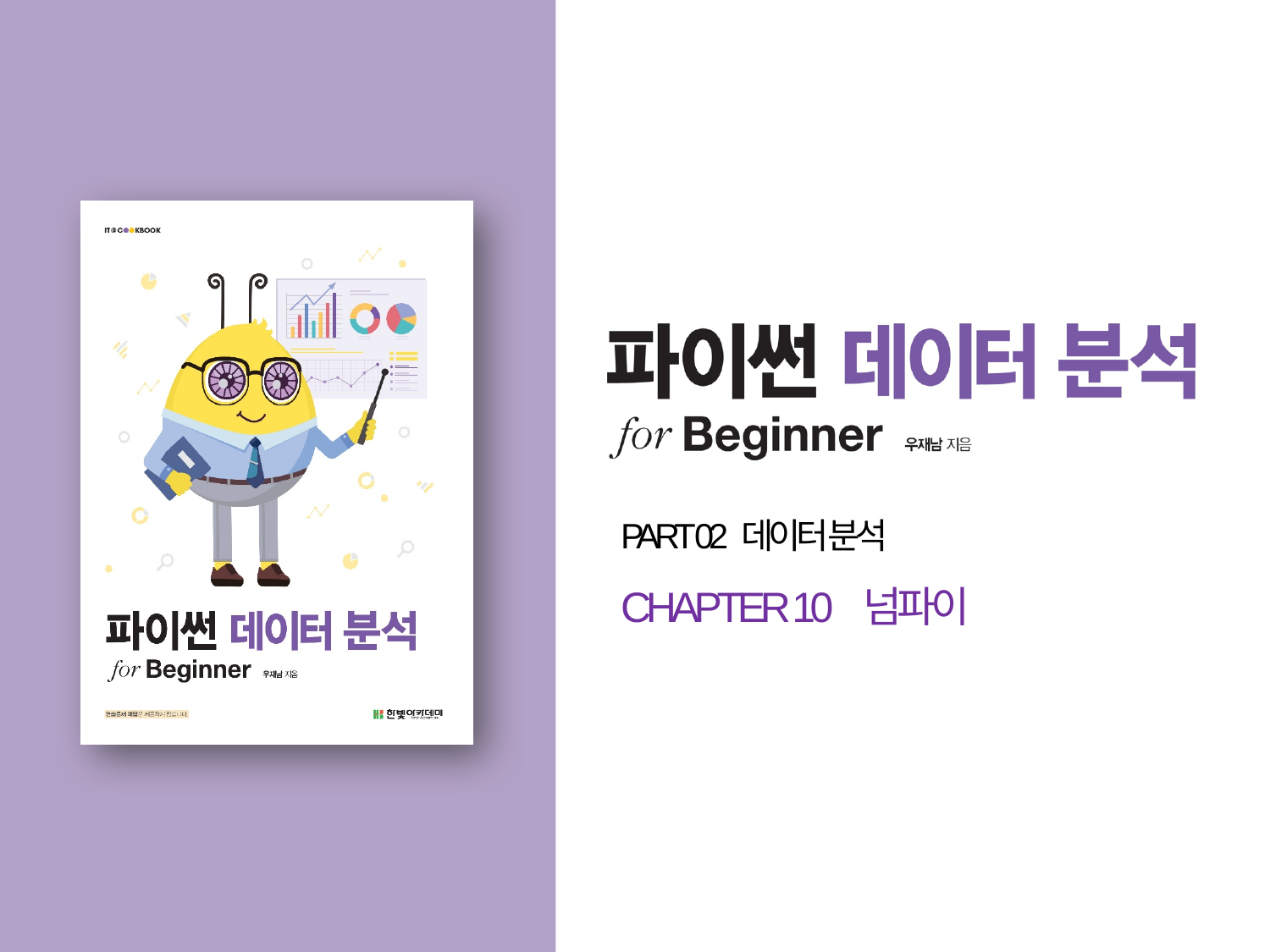

PART 02 데이터 분석
CHAPTER 10   넘파이